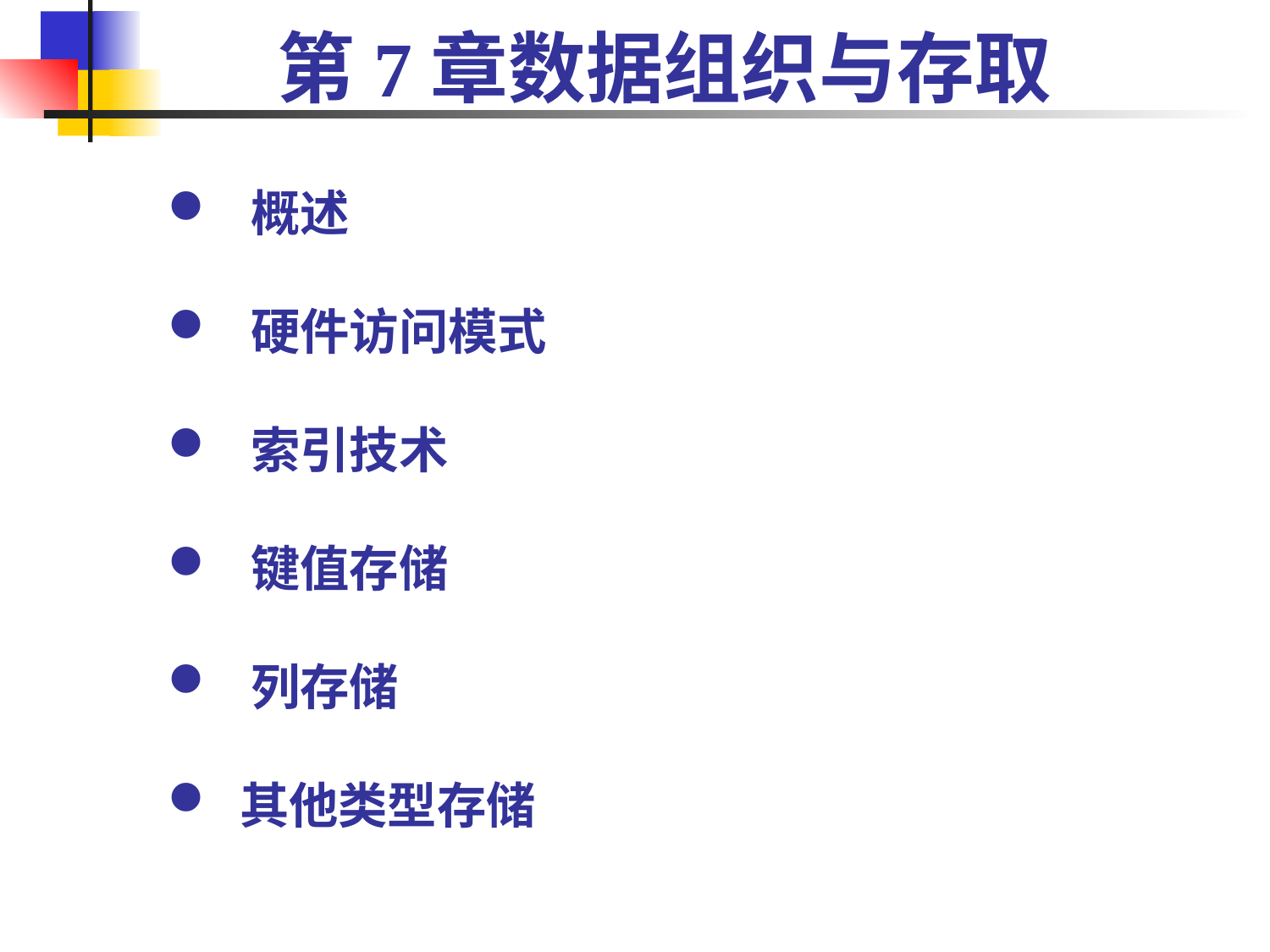

# 第7章数据组织与存取
  概述

  硬件访问模式

  索引技术

  键值存储

  列存储

 其他类型存储